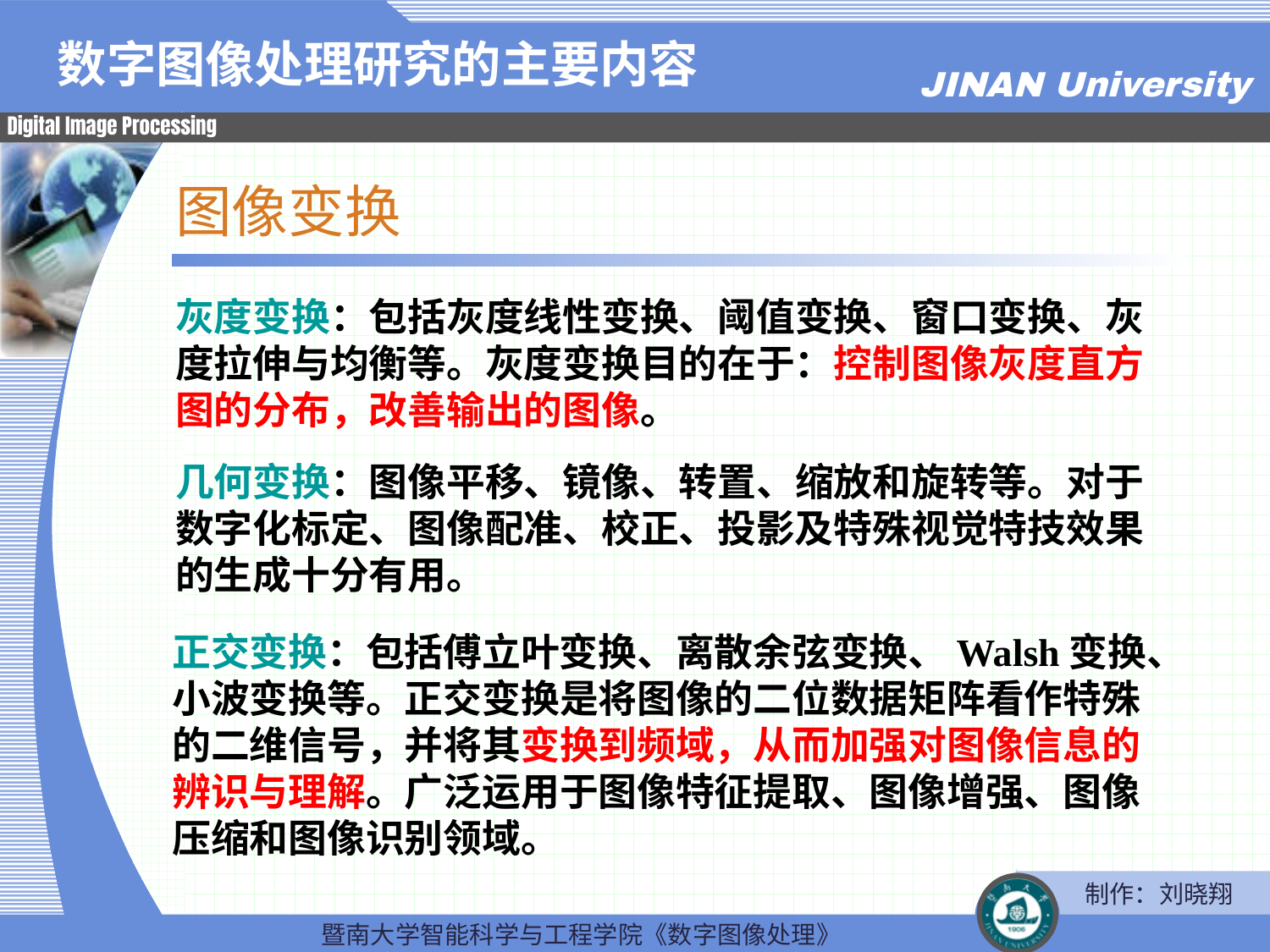

数字图像处理研究的主要内容
图像变换
灰度变换：包括灰度线性变换、阈值变换、窗口变换、灰度拉伸与均衡等。灰度变换目的在于：控制图像灰度直方图的分布，改善输出的图像。
几何变换：图像平移、镜像、转置、缩放和旋转等。对于数字化标定、图像配准、校正、投影及特殊视觉特技效果的生成十分有用。
正交变换：包括傅立叶变换、离散余弦变换、Walsh变换、小波变换等。正交变换是将图像的二位数据矩阵看作特殊的二维信号，并将其变换到频域，从而加强对图像信息的辨识与理解。广泛运用于图像特征提取、图像增强、图像压缩和图像识别领域。

27